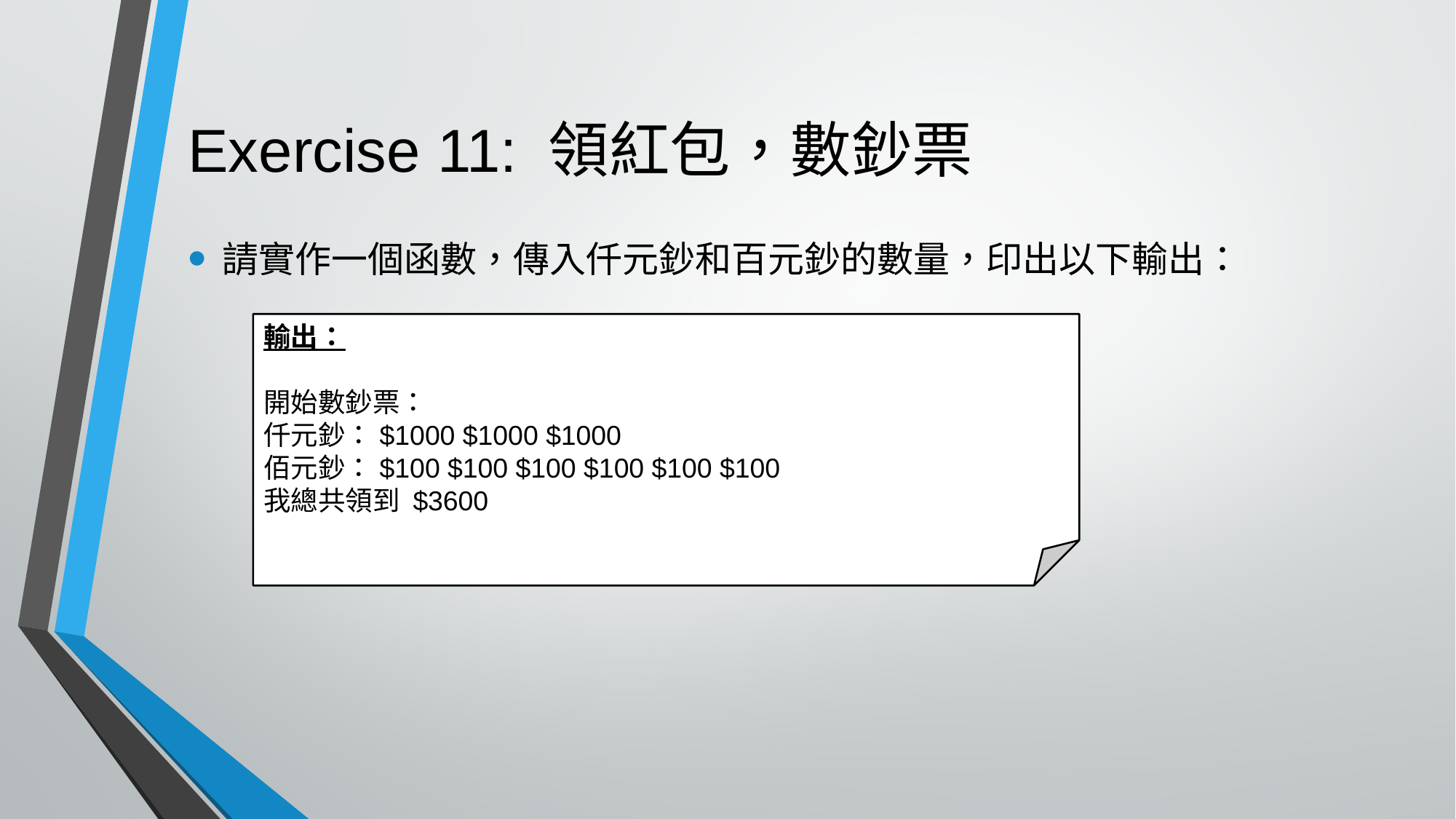

# Exercise 11: 領紅包，數鈔票
請實作一個函數，傳入仟元鈔和百元鈔的數量，印出以下輸出：
輸出：

開始數鈔票：
仟元鈔：$1000 $1000 $1000
佰元鈔：$100 $100 $100 $100 $100 $100
我總共領到 $3600